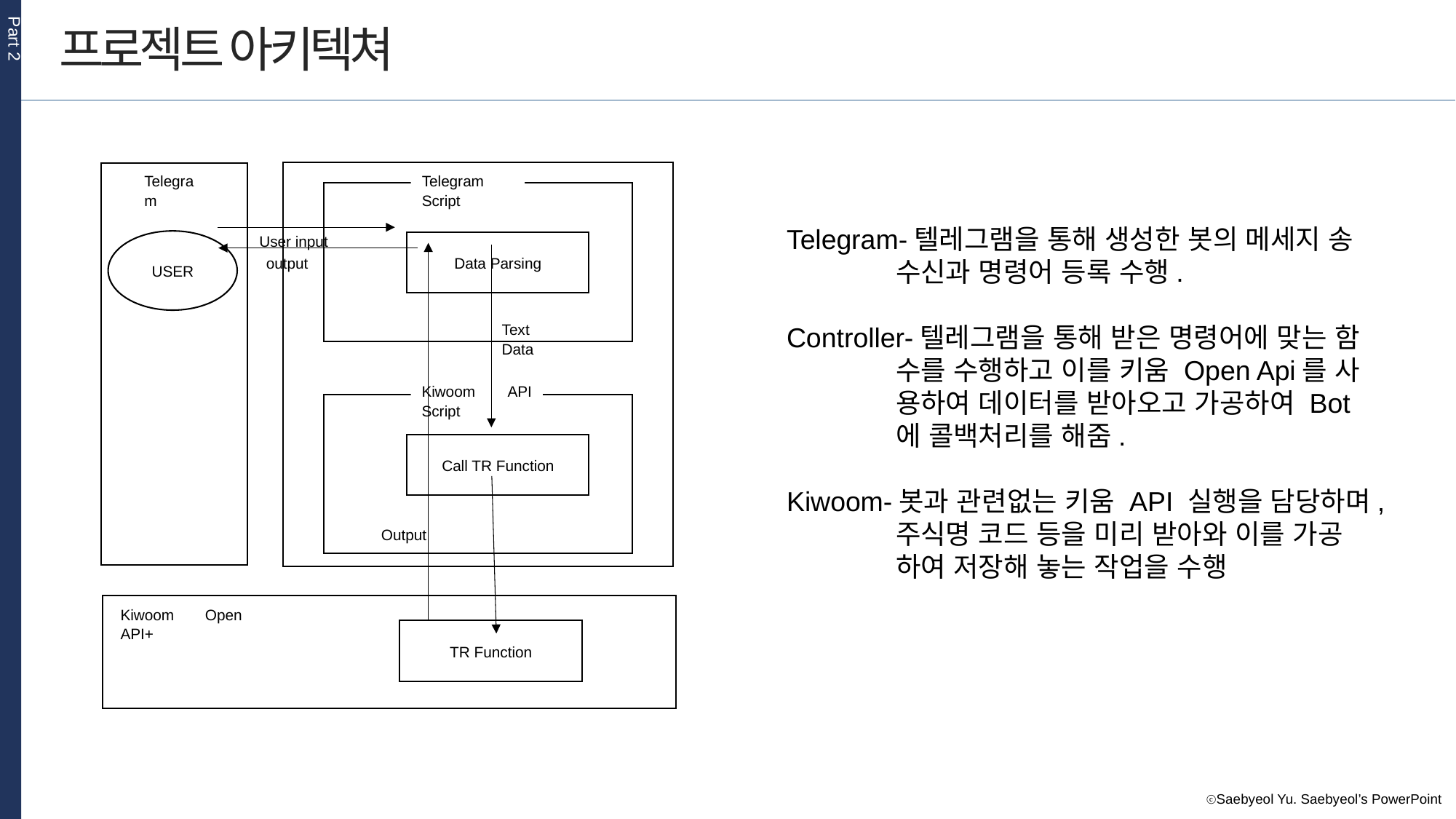

Part 2
프로젝트 아키텍쳐

Telegram
Telegram Script

User input
USER
Data Parsing
output
Text Data
Kiwoom API Script

Call TR Function
Output

Kiwoom Open API+
TR Function
Telegram-텔레그램을 통해 생성한 봇의 메세지 송 	수신과 명령어 등록 수행.

Controller-텔레그램을 통해 받은 명령어에 맞는 함	수를 수행하고 이를 키움 Open Api를 사	용하여 데이터를 받아오고 가공하여 Bot	에 콜백처리를 해줌.

Kiwoom-봇과 관련없는 키움 API 실행을 담당하며, 	주식명 코드 등을 미리 받아와 이를 가공	하여 저장해 놓는 작업을 수행